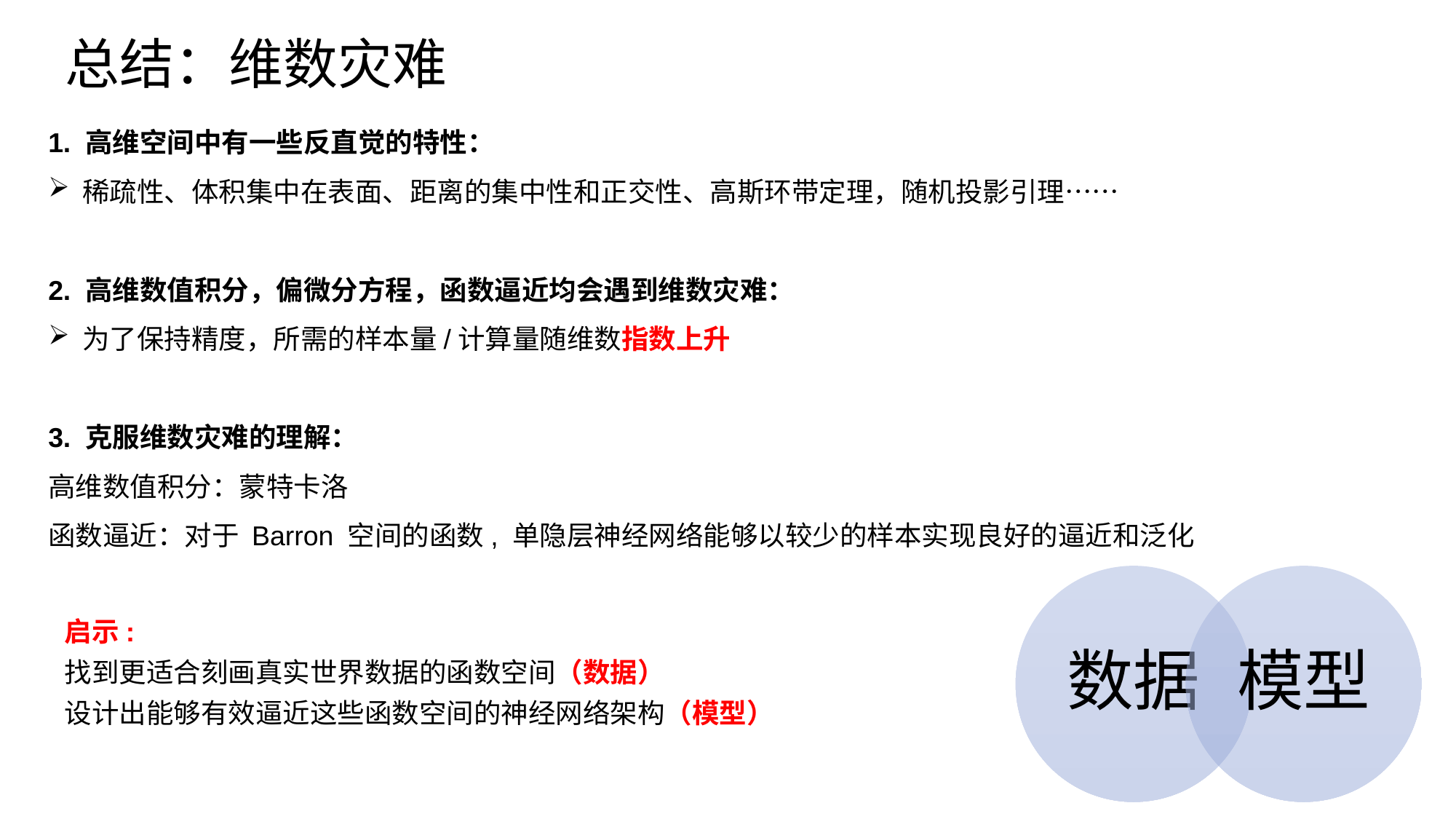

# 总结：维数灾难
1. 高维空间中有一些反直觉的特性：
稀疏性、体积集中在表面、距离的集中性和正交性、高斯环带定理，随机投影引理……

2. 高维数值积分，偏微分方程，函数逼近均会遇到维数灾难：
为了保持精度，所需的样本量/计算量随维数指数上升

3. 克服维数灾难的理解：
高维数值积分：蒙特卡洛
函数逼近：对于 Barron 空间的函数, 单隐层神经网络能够以较少的样本实现良好的逼近和泛化
数据
模型
启示:
找到更适合刻画真实世界数据的函数空间（数据）
设计出能够有效逼近这些函数空间的神经网络架构（模型）